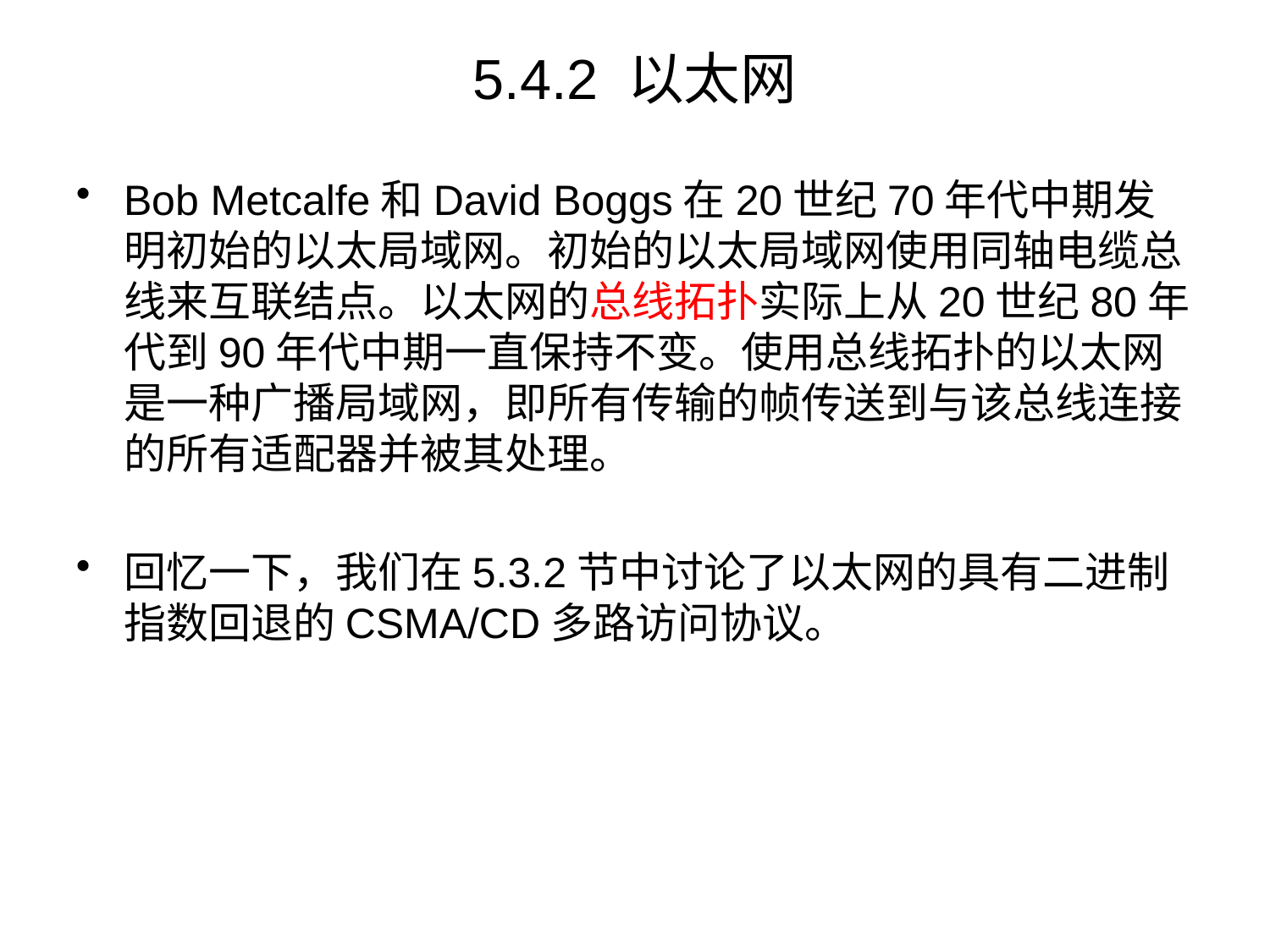

# 5.4.2 以太网
Bob Metcalfe和David Boggs在20世纪70年代中期发明初始的以太局域网。初始的以太局域网使用同轴电缆总线来互联结点。以太网的总线拓扑实际上从20世纪80年代到90年代中期一直保持不变。使用总线拓扑的以太网是一种广播局域网，即所有传输的帧传送到与该总线连接的所有适配器并被其处理。

回忆一下，我们在5.3.2节中讨论了以太网的具有二进制指数回退的CSMA/CD多路访问协议。